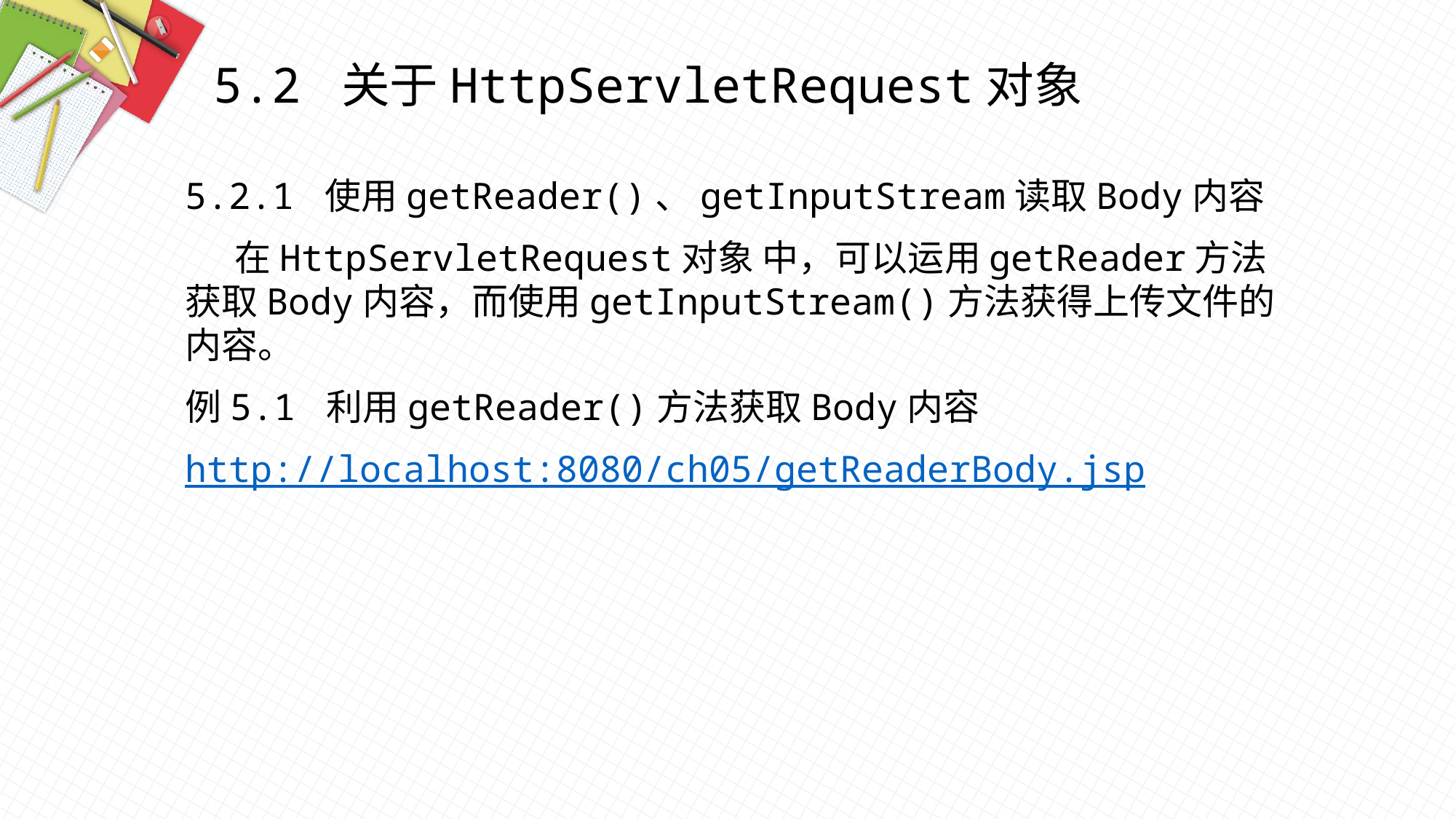

5.2 关于HttpServletRequest对象
5.2.1 使用getReader()、getInputStream读取Body内容
     在HttpServletRequest对象 中，可以运用getReader方法获取Body内容，而使用getInputStream()方法获得上传文件的内容。
例5.1 利用getReader()方法获取Body内容
http://localhost:8080/ch05/getReaderBody.jsp